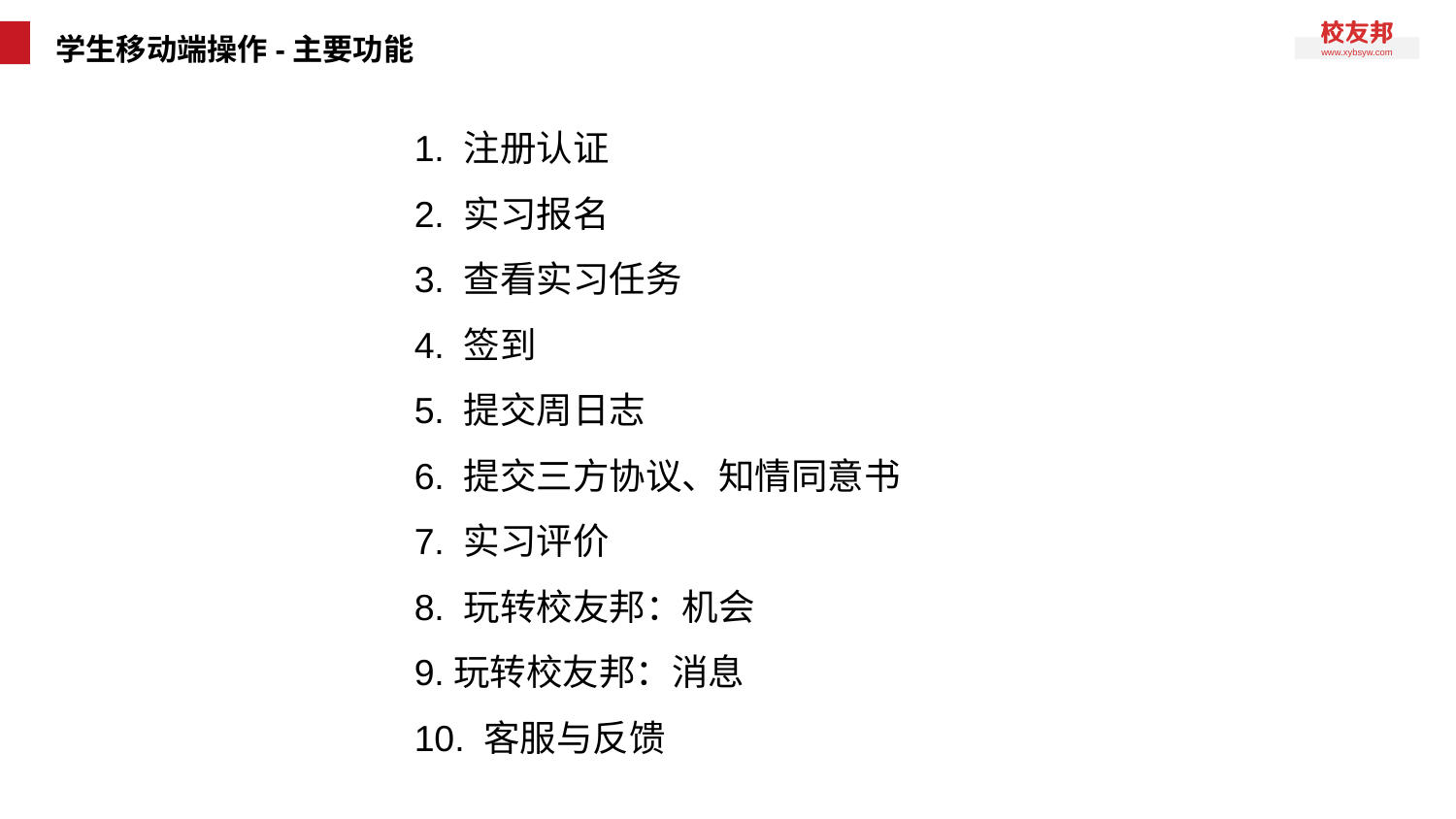

# 学生移动端操作-主要功能
1. 注册认证
2. 实习报名
3. 查看实习任务
4. 签到
5. 提交周日志
6. 提交三方协议、知情同意书
7. 实习评价
8. 玩转校友邦：机会
9.玩转校友邦：消息
10. 客服与反馈